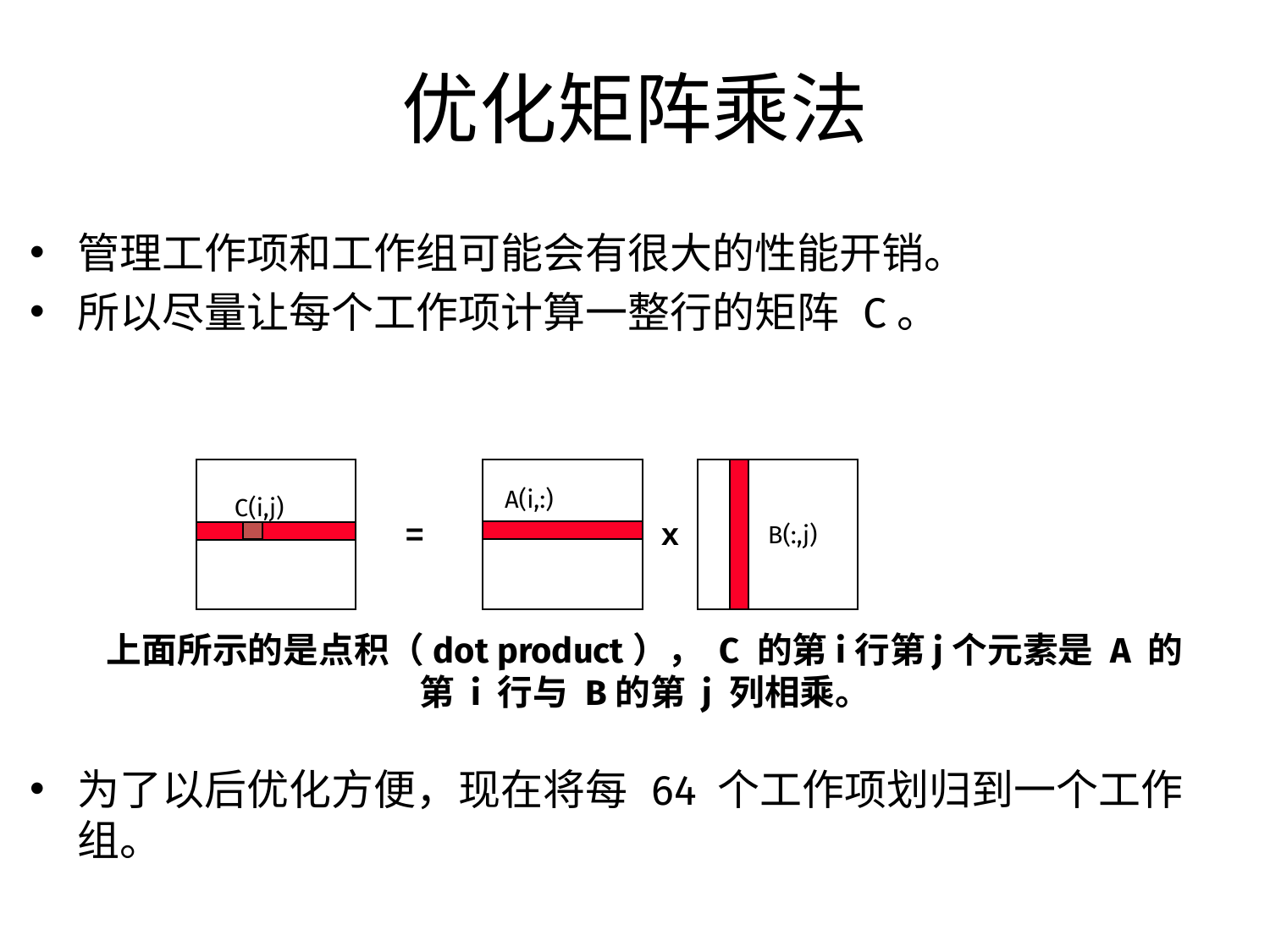

优化矩阵乘法
管理工作项和工作组可能会有很大的性能开销。
所以尽量让每个工作项计算一整行的矩阵 C。

A(i,:)
C(i,j)
=
x
B(:,j)

上面所示的是点积（dot product）， C 的第i行第j个元素是 A 的第 i 行与 B的第 j 列相乘。
为了以后优化方便，现在将每 64 个工作项划归到一个工作组。